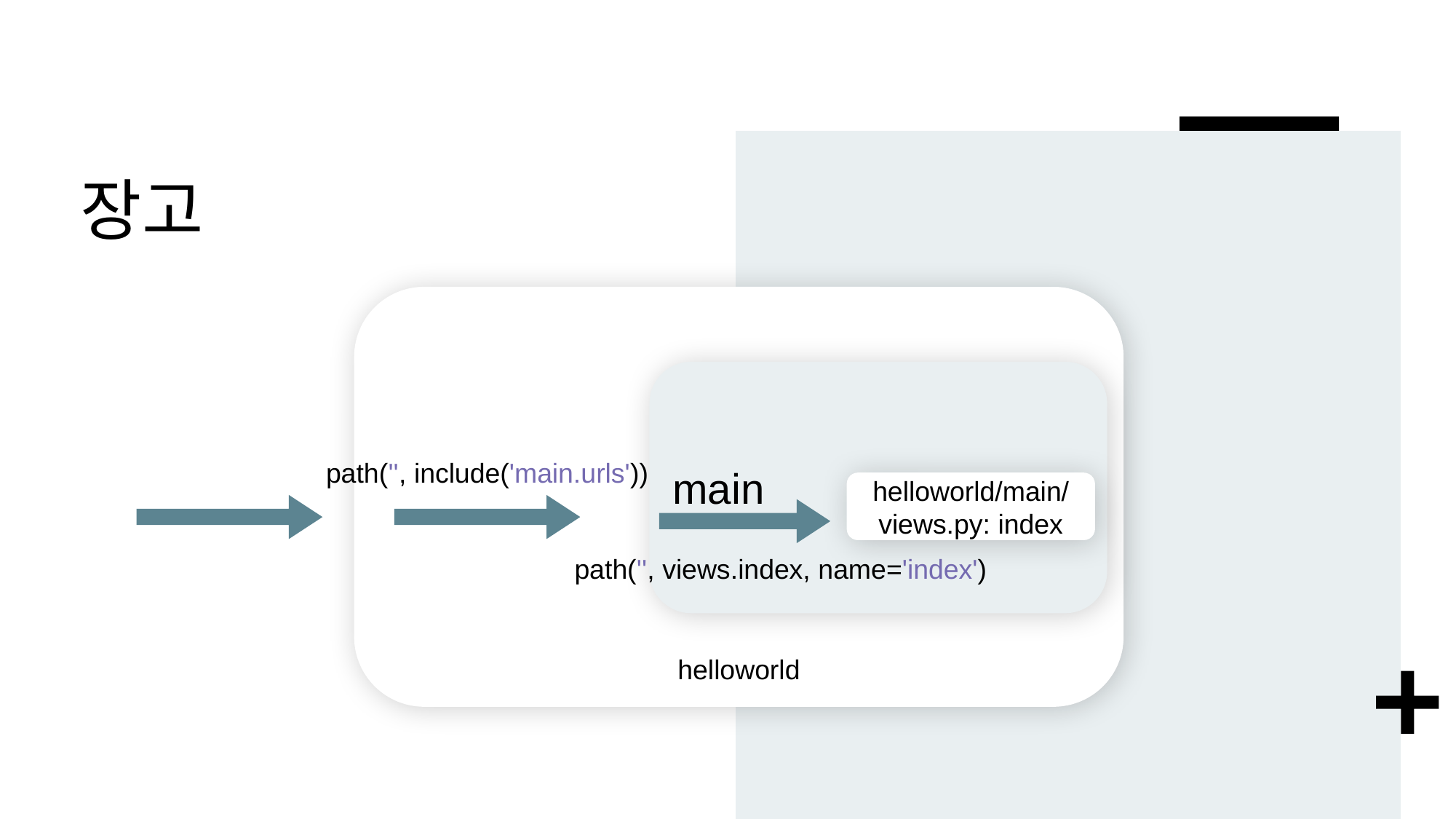

# 장고

main
path('', include('main.urls'))
helloworld/main/
views.py: index

path('', views.index, name='index')
helloworld